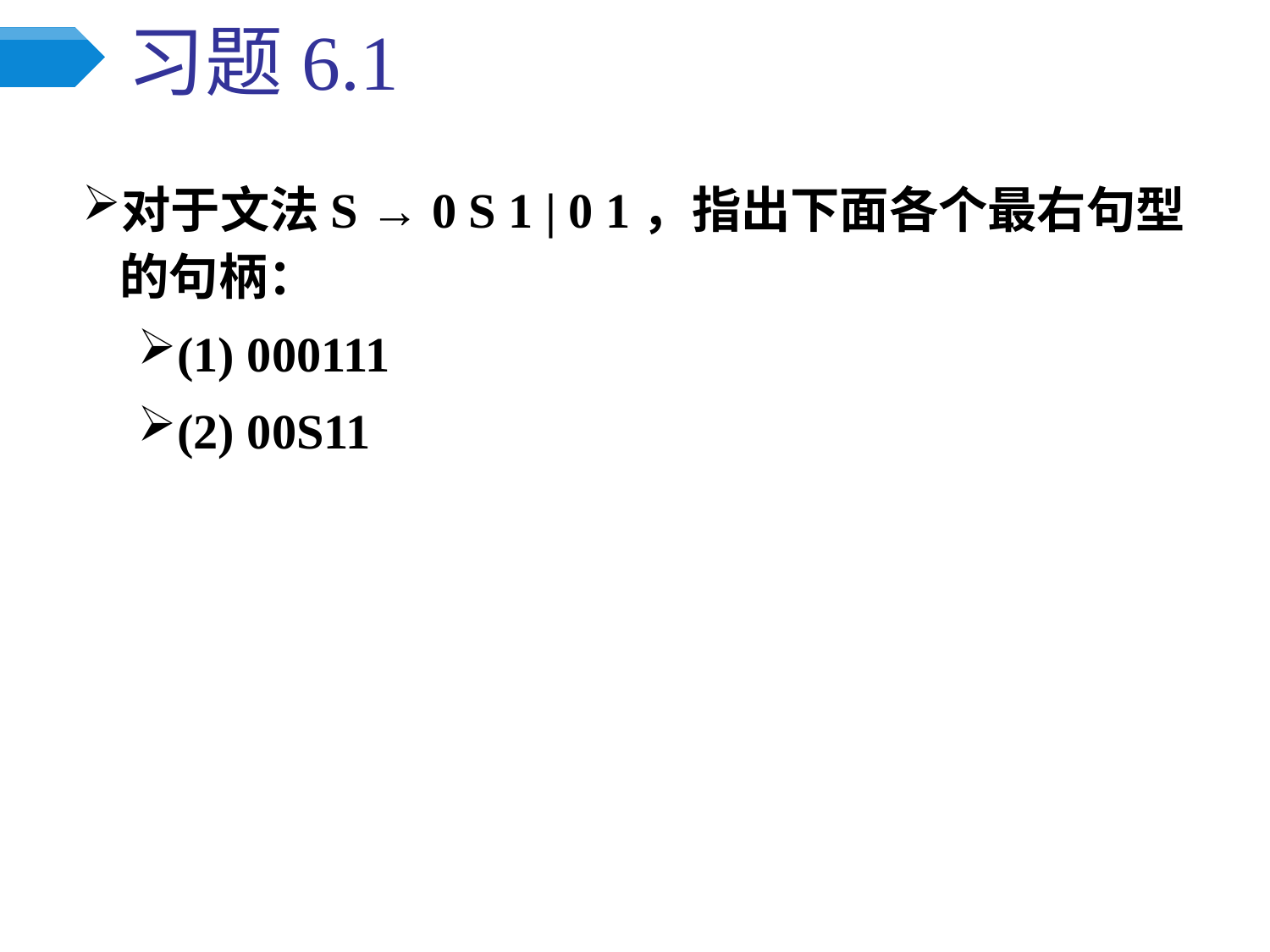

# 习题6.1
对于文法S → 0 S 1 | 0 1，指出下面各个最右句型的句柄：
(1) 000111
(2) 00S11